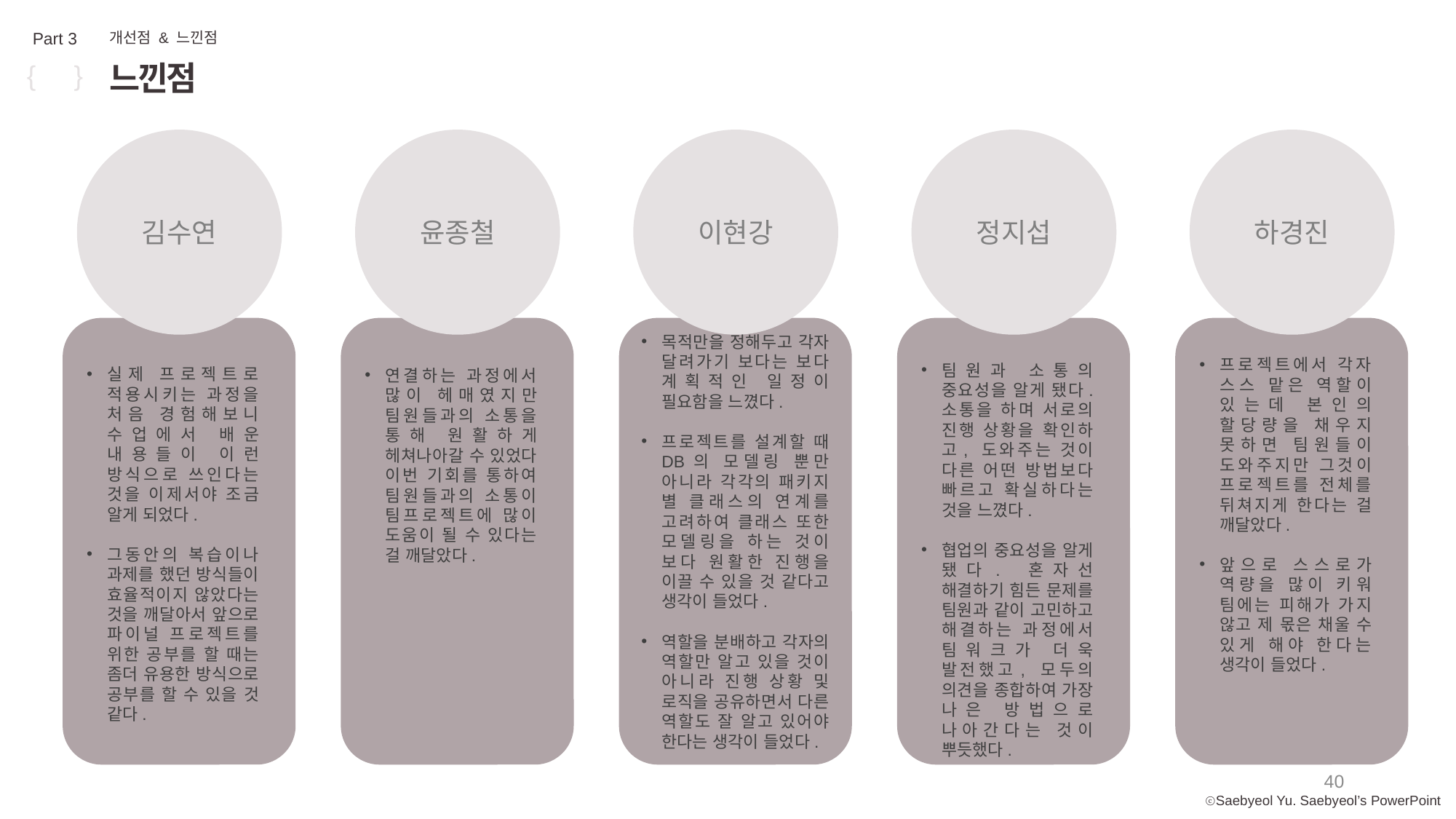

Part 3
개선점 & 느낀점
느낀점
{     }
김수연
윤종철
이현강
정지섭
하경진

목적만을 정해두고 각자 달려가기 보다는 보다 계획적인 일정이 필요함을 느꼈다.

프로젝트를 설계할 때 DB의 모델링 뿐만 아니라 각각의 패키지 별 클래스의 연계를 고려하여 클래스 또한 모델링을 하는 것이 보다 원활한 진행을 이끌 수 있을 것 같다고 생각이 들었다.

역할을 분배하고 각자의 역할만 알고 있을 것이 아니라 진행 상황 및 로직을 공유하면서 다른 역할도 잘 알고 있어야 한다는 생각이 들었다.

프로젝트에서 각자 스스 맡은 역할이 있는데 본인의 할당량을 채우지 못하면 팀원들이 도와주지만 그것이 프로젝트를 전체를 뒤쳐지게 한다는 걸 깨달았다.

앞으로 스스로가 역량을 많이 키워 팀에는 피해가 가지 않고 제 몫은 채울 수 있게 해야 한다는 생각이 들었다.

팀원과 소통의 중요성을 알게 됐다. 소통을 하며 서로의 진행 상황을 확인하고, 도와주는 것이 다른 어떤 방법보다 빠르고 확실하다는 것을 느꼈다.

협업의 중요성을 알게 됐다. 혼자선 해결하기 힘든 문제를 팀원과 같이 고민하고 해결하는 과정에서 팀워크가 더욱 발전했고, 모두의 의견을 종합하여 가장 나은 방법으로 나아간다는 것이 뿌듯했다.

실제 프로젝트로 적용시키는 과정을 처음 경험해보니 수업에서 배운 내용들이 이런 방식으로 쓰인다는 것을 이제서야 조금 알게 되었다.

그동안의 복습이나 과제를 했던 방식들이 효율적이지 않았다는 것을 깨달아서 앞으로 파이널 프로젝트를 위한 공부를 할 때는 좀더 유용한 방식으로 공부를 할 수 있을 것 같다.

연결하는 과정에서 많이 헤매였지만 팀원들과의 소통을 통해 원활하게 헤쳐나아갈 수 있었다 이번 기회를 통하여 팀원들과의 소통이 팀프로젝트에 많이 도움이 될 수 있다는 걸 깨달았다.

40